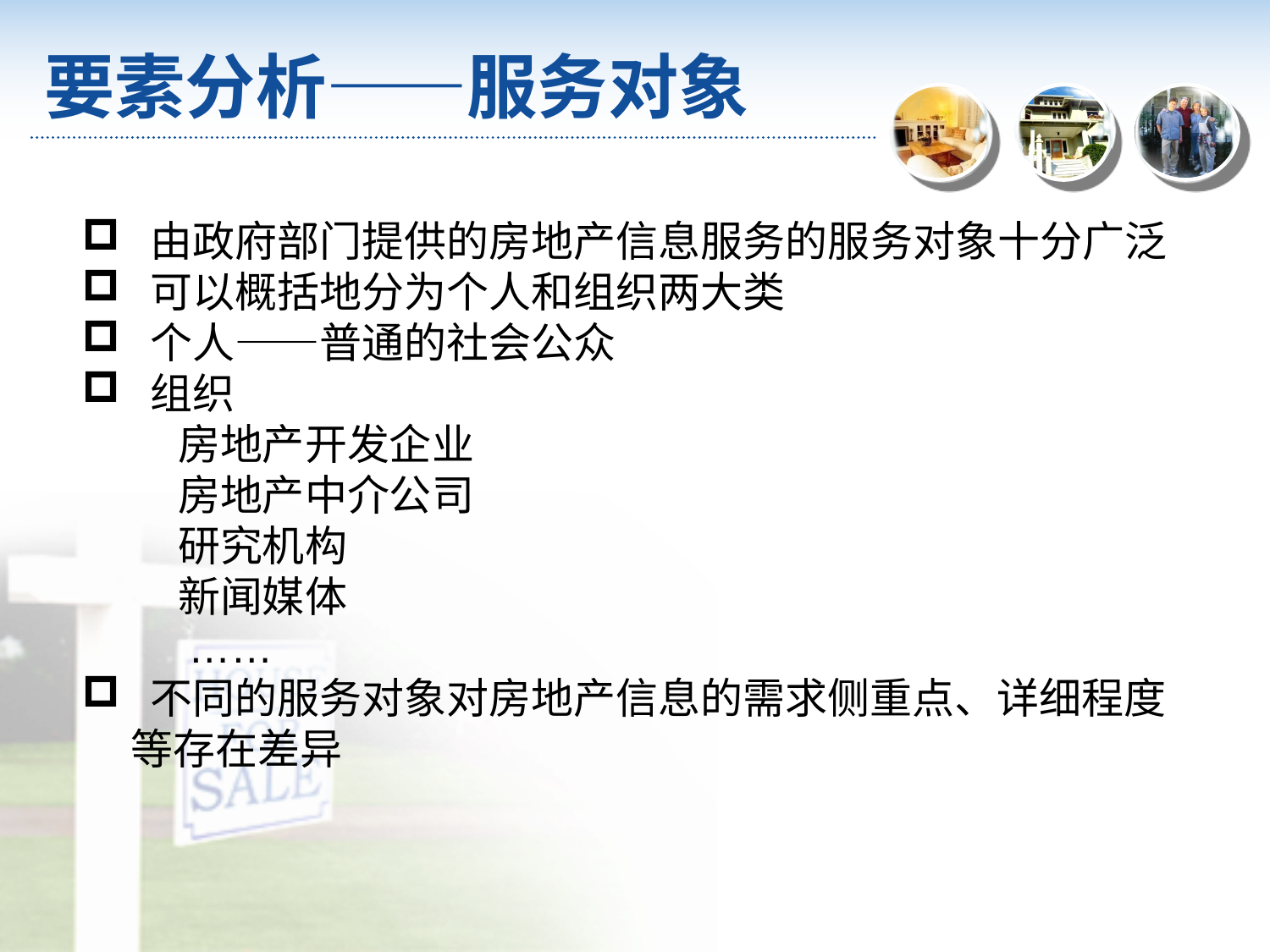

# 要素分析——服务对象
  由政府部门提供的房地产信息服务的服务对象十分广泛
  可以概括地分为个人和组织两大类
  个人——普通的社会公众
  组织
         房地产开发企业
         房地产中介公司
         研究机构
         新闻媒体
         ……
  不同的服务对象对房地产信息的需求侧重点、详细程度   等存在差异